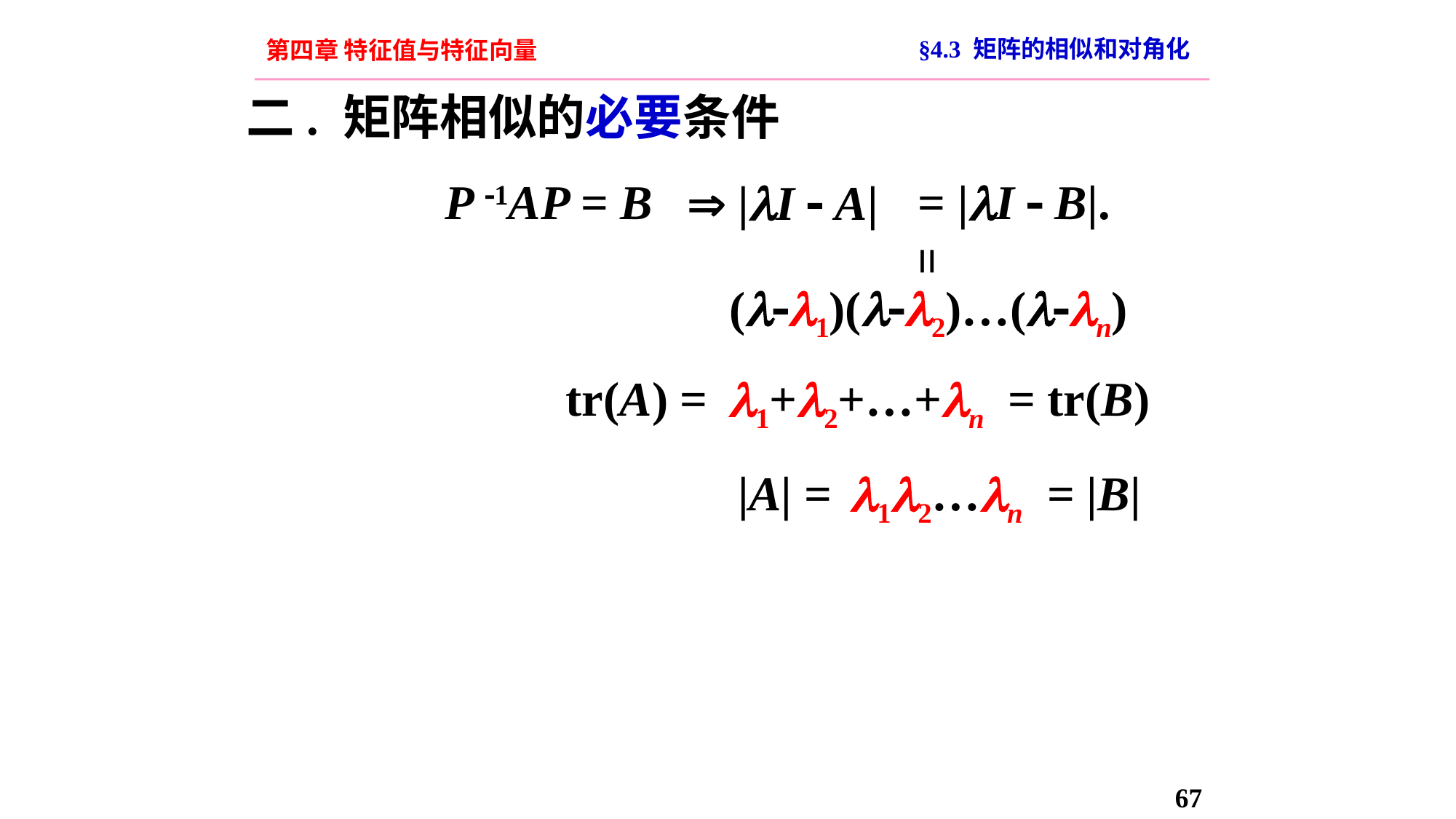

§4.3 矩阵的相似和对角化
第四章 特征值与特征向量

二. 矩阵相似的必要条件
P −1AP = B
= |λI − B|.
⇒ |λI − A|
=
(λ−λ1)(λ−λ2)…(λ−λn)
tr(A) =
λ1+λ2+…+λn
= tr(B)
|A| =
λ1λ2…λn
= |B|
67